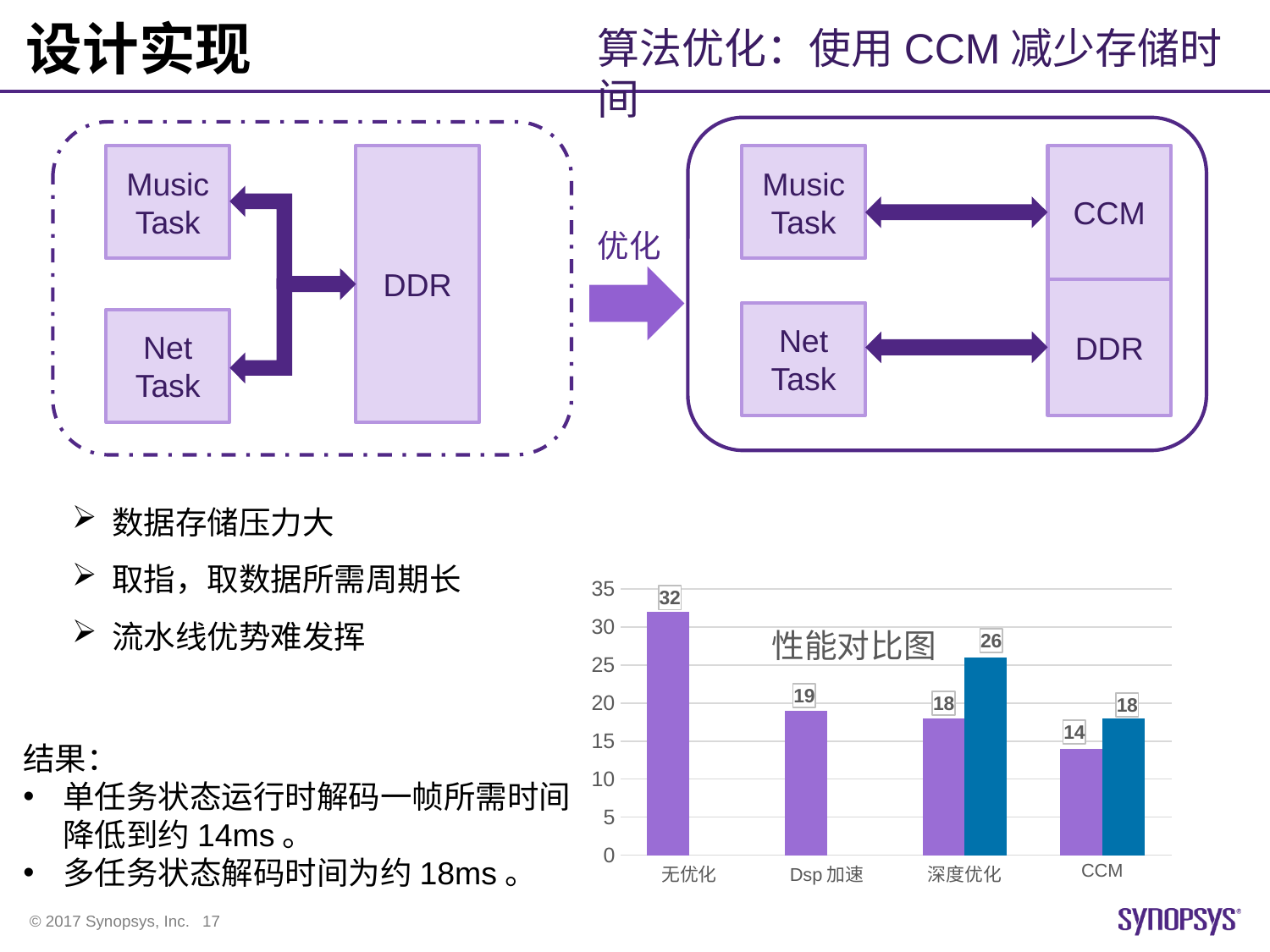

# 设计实现
算法优化：使用CCM减少存储时间

Music Task
DDR
Music Task
CCM

优化

DDR

Net Task
Net Task

数据存储压力大
取指，取数据所需周期长
流水线优势难发挥

### Chart: 性能对比图

| Category | 单任务 | 多任务 |
|---|---|---|
| 无优化 | 32.0 | None |
| Dsp加速 | 19.0 | None |
| 深度优化 | 18.0 | 26.0 |
| CCM | 14.0 | 18.0 |
结果：
单任务状态运行时解码一帧所需时间降低到约14ms。
多任务状态解码时间为约18ms。